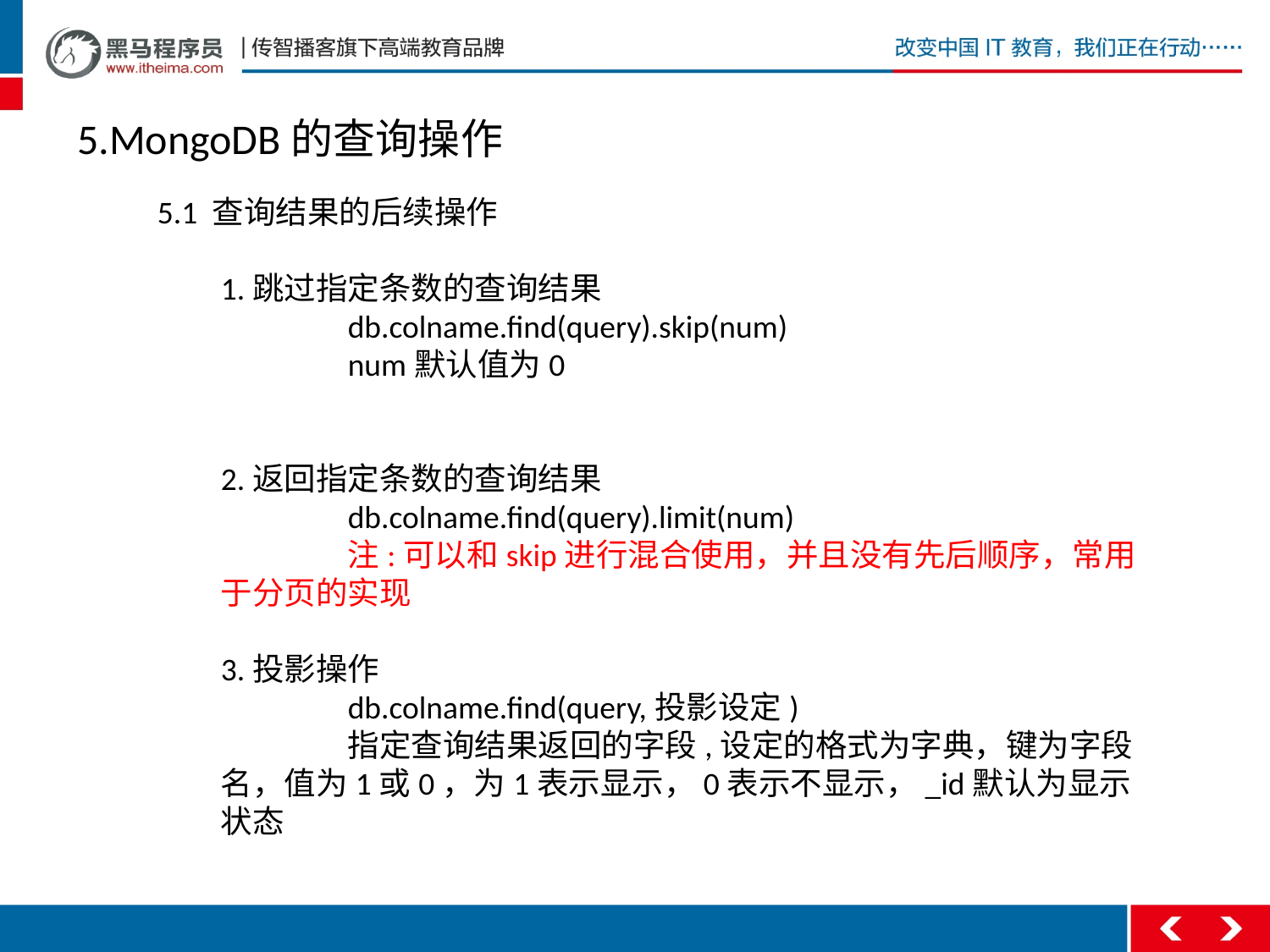

5.MongoDB的查询操作
5.1 查询结果的后续操作

1.跳过指定条数的查询结果
	db.colname.find(query).skip(num)
	num默认值为0

2.返回指定条数的查询结果
	db.colname.find(query).limit(num)
	注:可以和skip进行混合使用，并且没有先后顺序，常用于分页的实现

3.投影操作
	db.colname.find(query,投影设定)
	指定查询结果返回的字段,设定的格式为字典，键为字段名，值为1或0，为1表示显示，0表示不显示，_id默认为显示状态